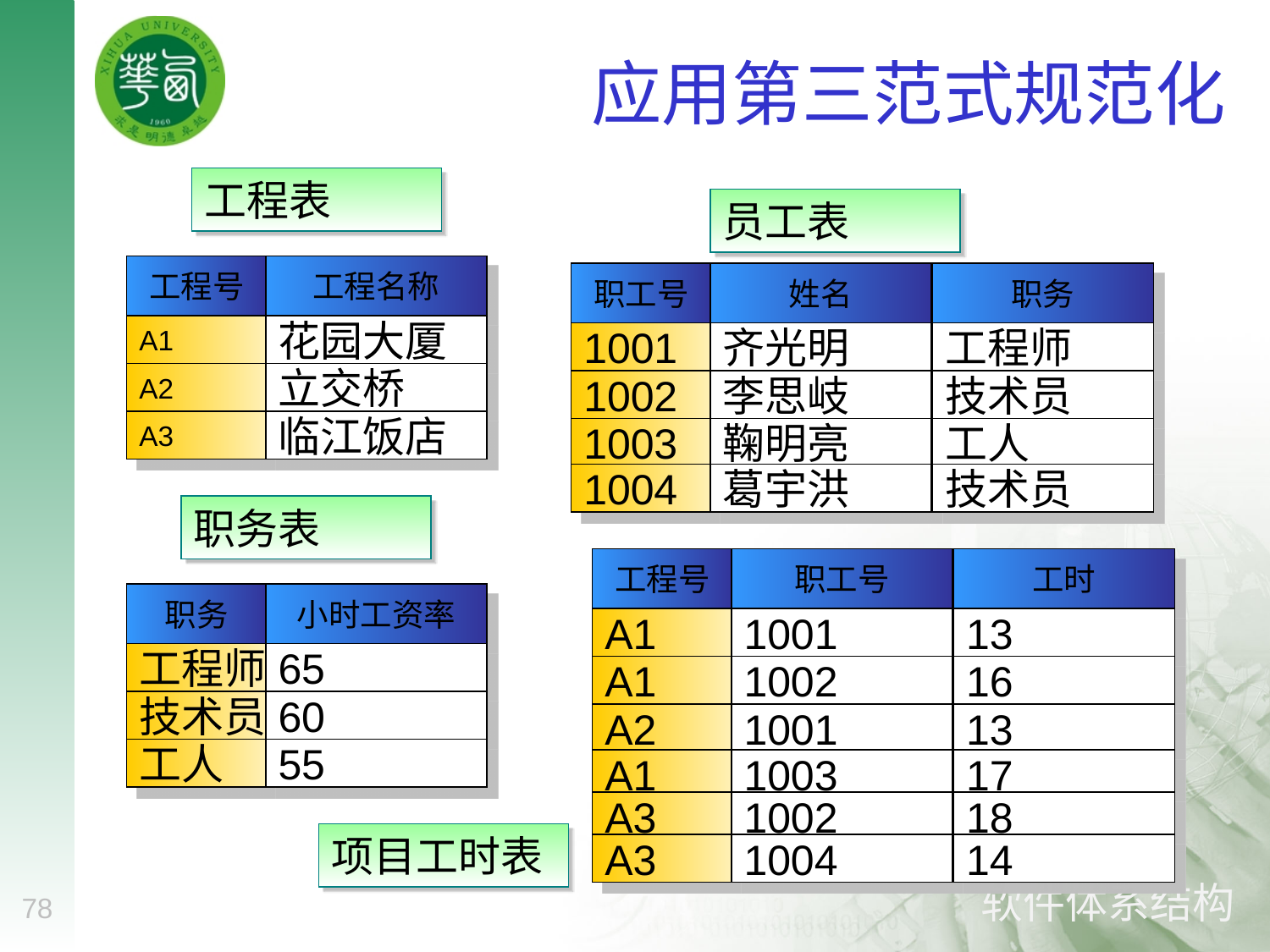

# 应用第三范式规范化
工程表
员工表
工程号
工程名称
职工号
姓名
职务
A1
花园大厦
1001
齐光明
工程师
A2
立交桥
1002
李思岐
技术员
A3
临江饭店
1003
鞠明亮
工人
1004
葛宇洪
技术员
职务表
工程号
职工号
工时
职务
小时工资率
A1
1001
13
工程师
65
A1
1002
16
技术员
60
A2
1001
13
工人
55
A1
1003
17
A3
1002
18
项目工时表
A3
1004
14
78